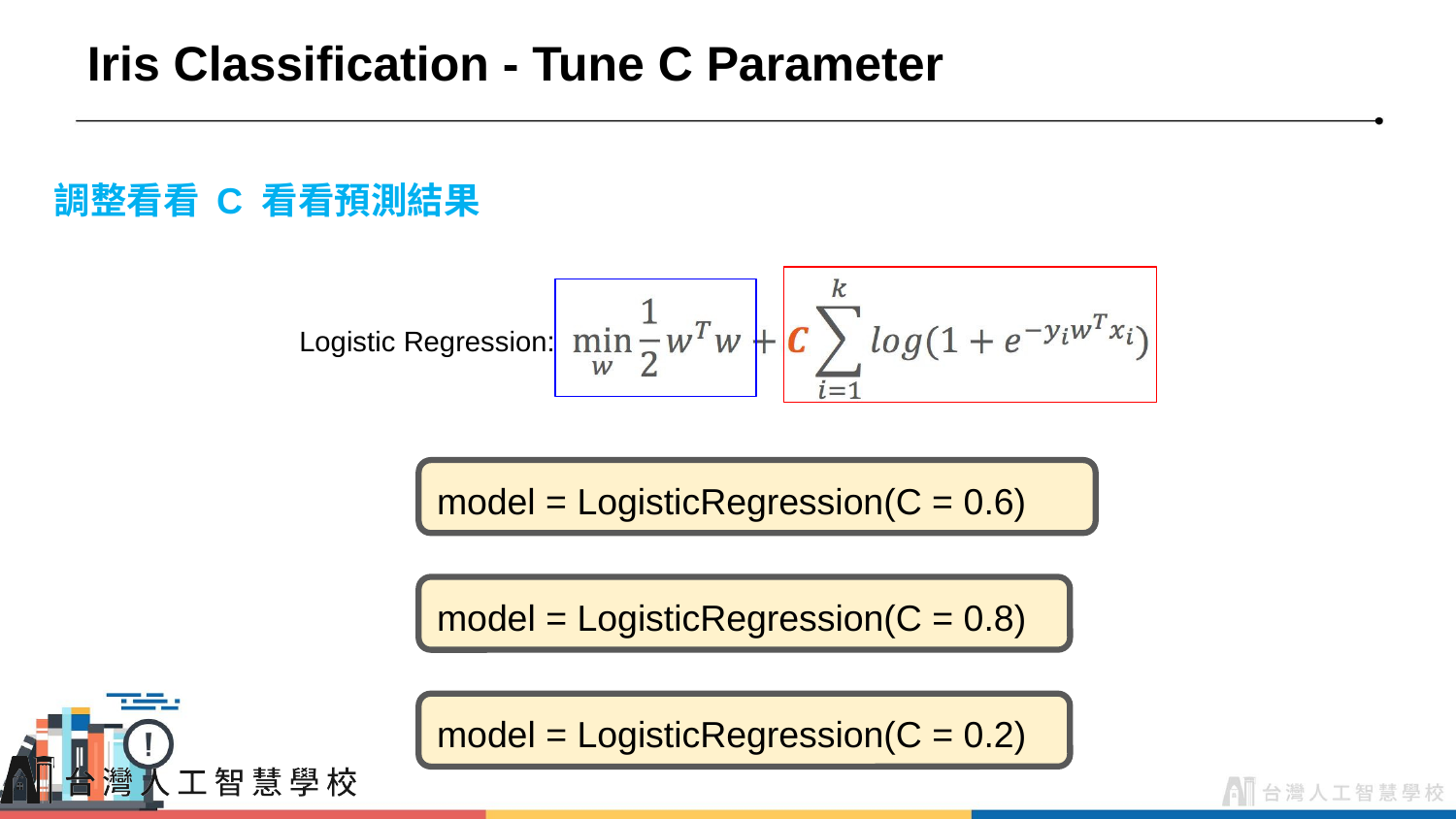

# Iris Classification - Tune C Parameter
調整看看 C 看看預測結果

Logistic Regression:
model = LogisticRegression(C = 0.6)
model = LogisticRegression(C = 0.8)
model = LogisticRegression(C = 0.2)